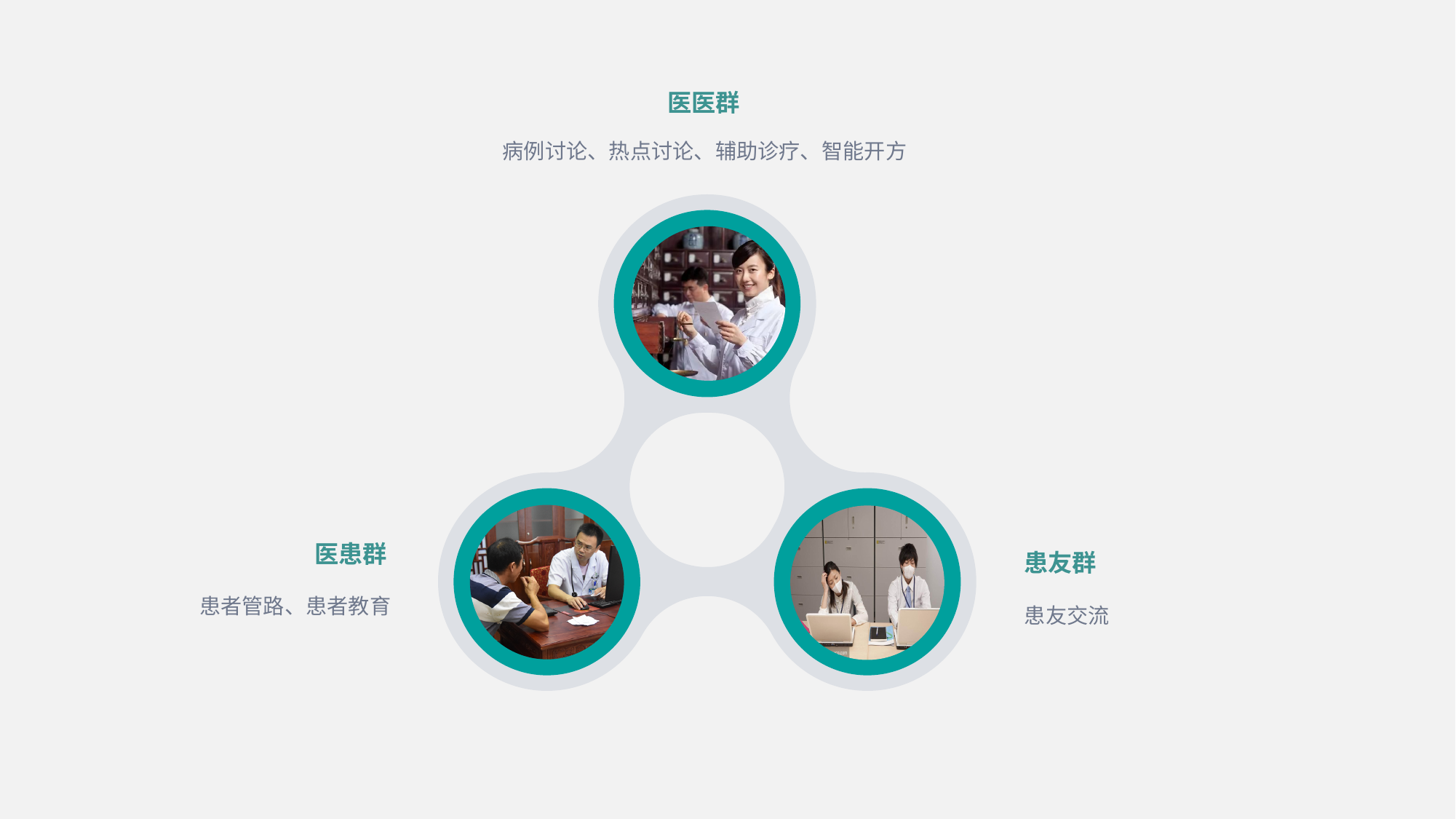

医医群
病例讨论、热点讨论、辅助诊疗、智能开方

医患群
患者管路、患者教育
患友群
患友交流